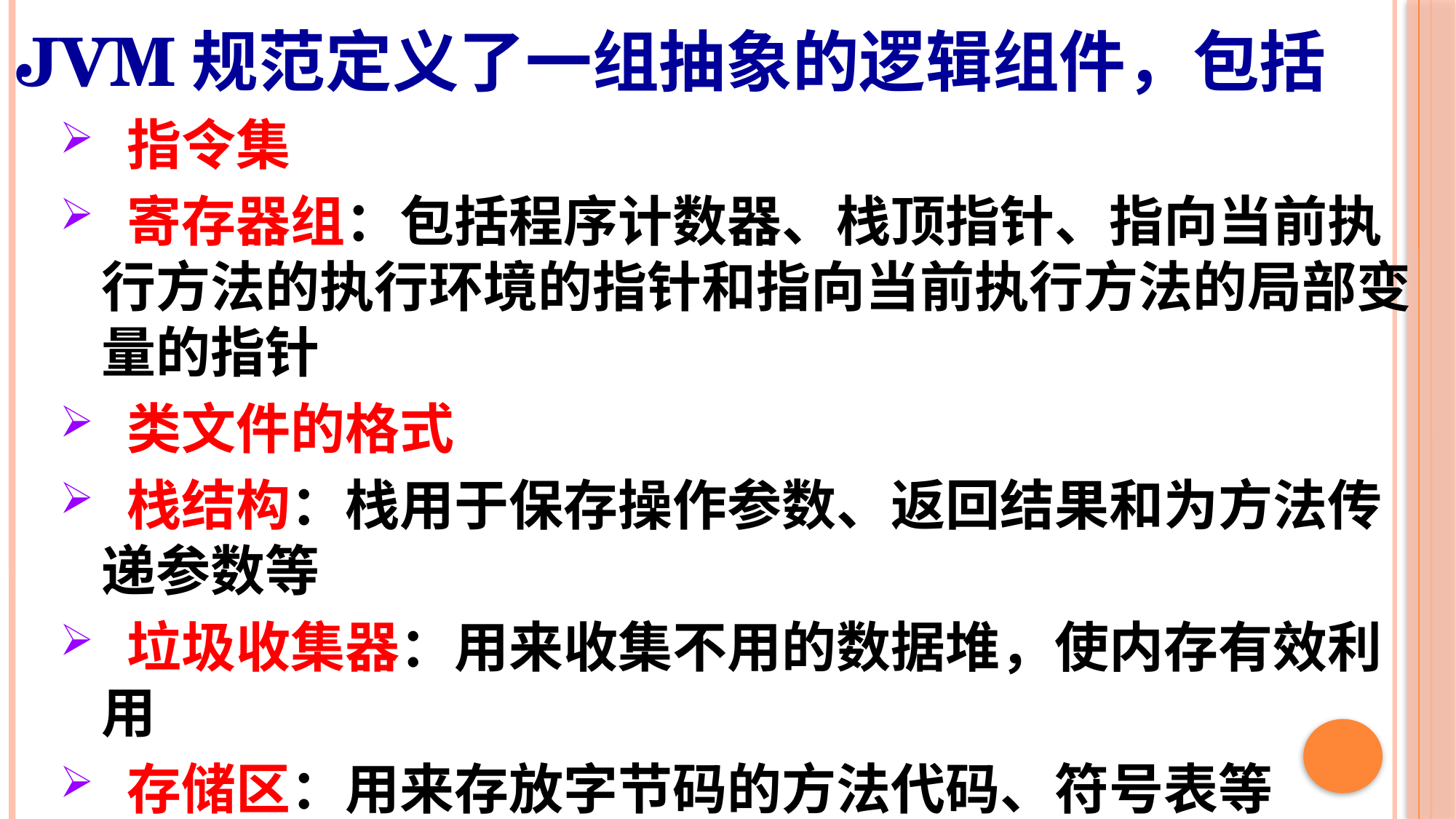

JVM规范定义了一组抽象的逻辑组件，包括
 指令集
 寄存器组：包括程序计数器、栈顶指针、指向当前执行方法的执行环境的指针和指向当前执行方法的局部变量的指针
 类文件的格式
 栈结构：栈用于保存操作参数、返回结果和为方法传递参数等
 垃圾收集器：用来收集不用的数据堆，使内存有效利用
 存储区：用来存放字节码的方法代码、符号表等
16